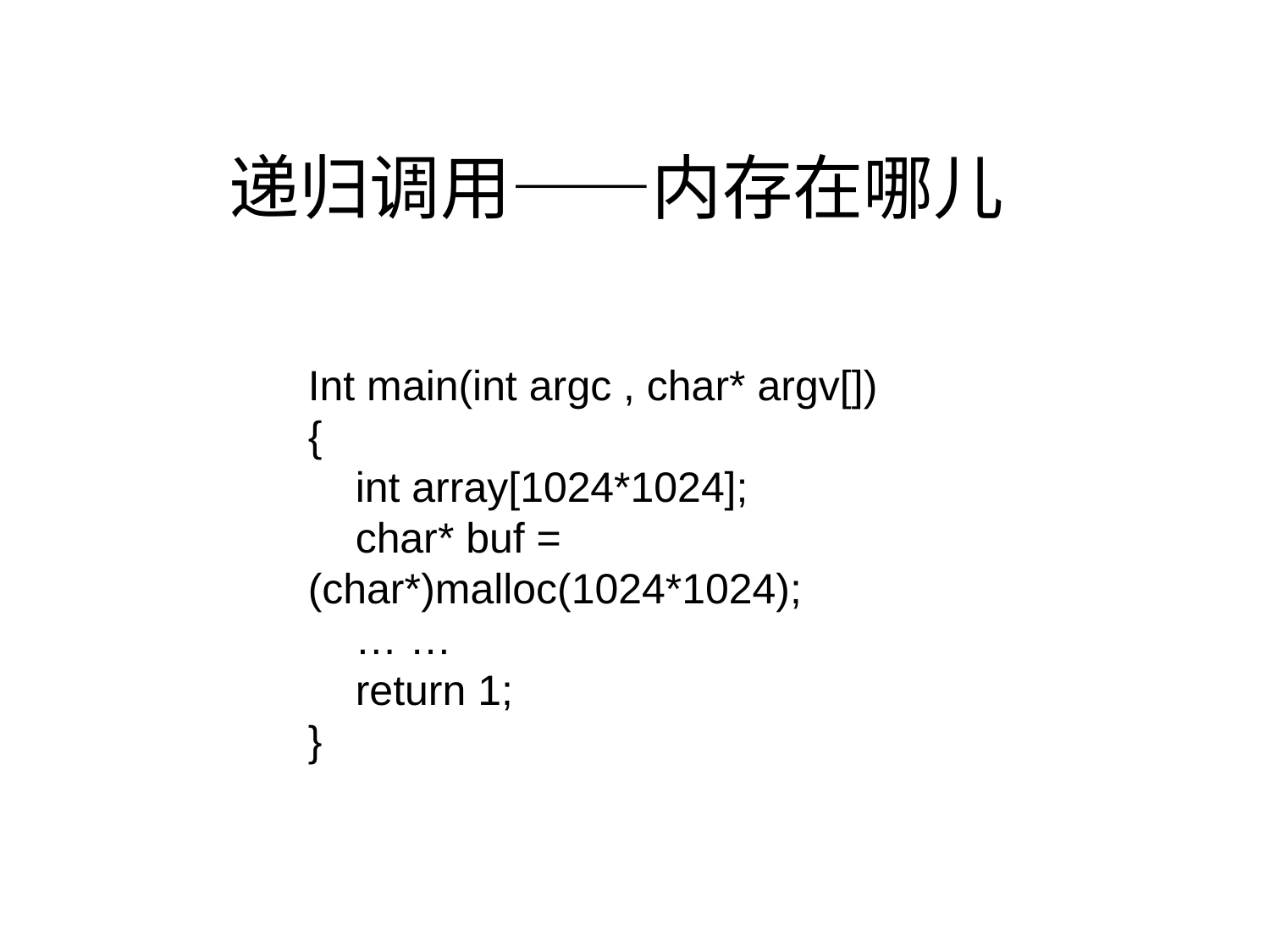

递归调用——内存在哪儿
Int main(int argc , char* argv[])
{
    int array[1024*1024];
    char* buf = (char*)malloc(1024*1024);
    … …
    return 1;
}